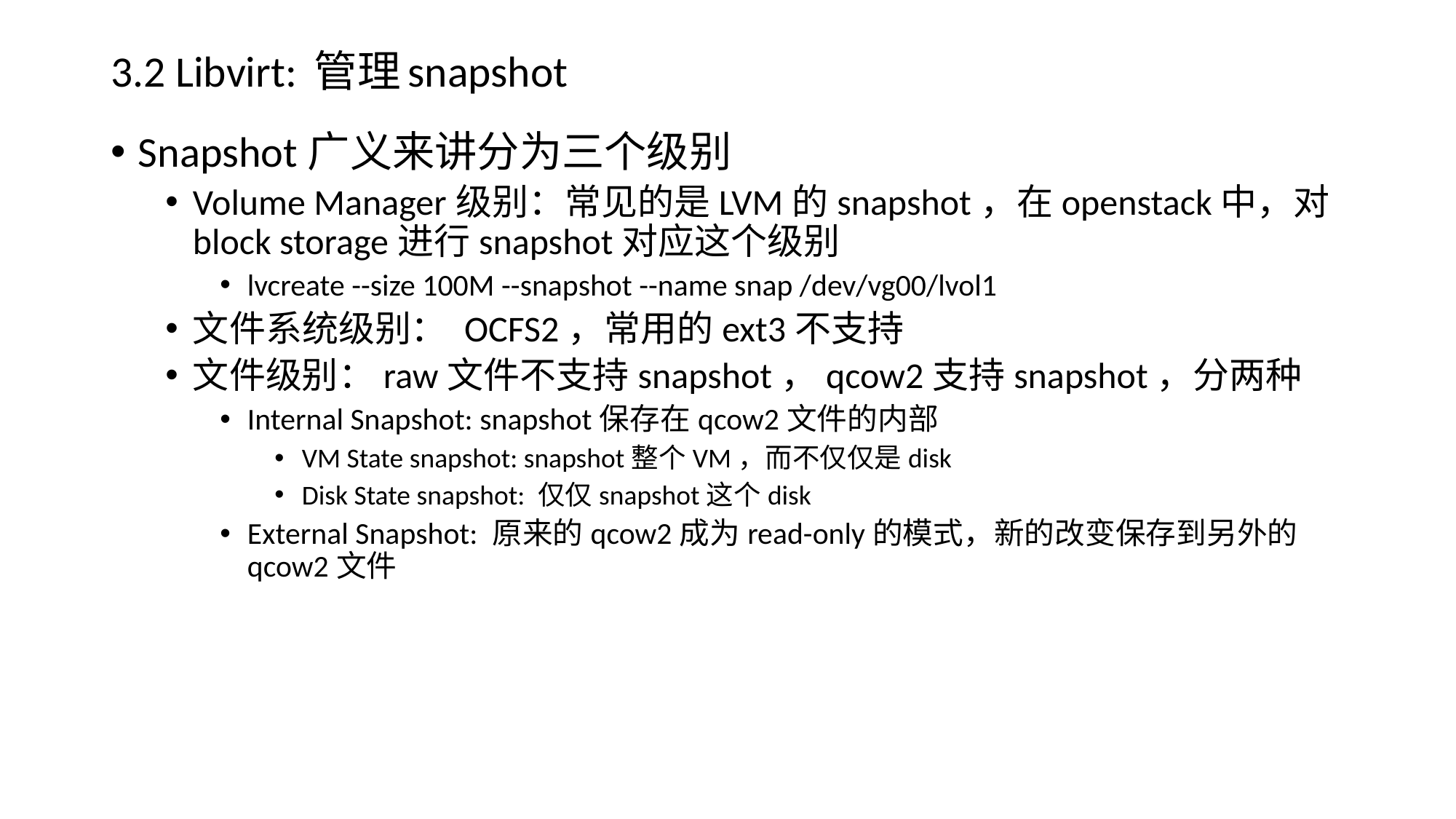

# 3.2 Libvirt: 管理snapshot
Snapshot广义来讲分为三个级别
Volume Manager级别：常见的是LVM的snapshot，在openstack中，对block storage进行snapshot对应这个级别
lvcreate --size 100M --snapshot --name snap /dev/vg00/lvol1
文件系统级别： OCFS2，常用的ext3不支持
文件级别：raw文件不支持snapshot，qcow2支持snapshot，分两种
Internal Snapshot: snapshot保存在qcow2文件的内部
VM State snapshot: snapshot整个VM，而不仅仅是disk
Disk State snapshot: 仅仅snapshot这个disk
External Snapshot: 原来的qcow2成为read-only的模式，新的改变保存到另外的qcow2文件